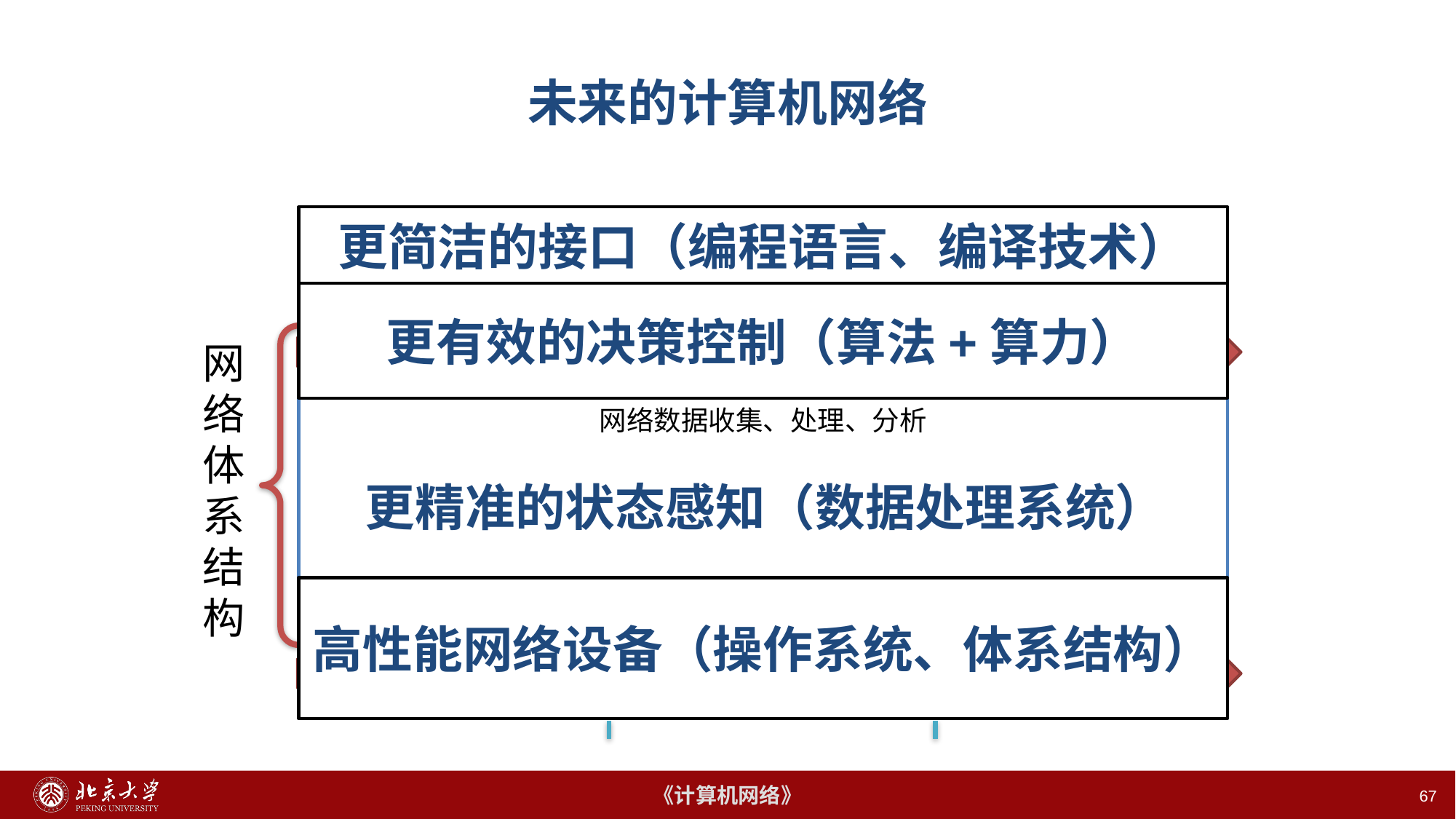

# 未来的计算机网络
现状
未来
历史
更简洁的接口（编程语言、编译技术）
网络控制平面（决策）
更有效的决策控制（算法+算力）

单点流量控制
软件定义网络
智能化协同管理
网络
体系
结构
网络数据收集、处理、分析
更精准的状态感知（数据处理系统）
单点算法
全网、全流量、全天候

拥塞发现
延迟探测
…
异常诊断
理论
系统
算法
应用
高性能网络设备（操作系统、体系结构）
网络数据平面（传输）

黑盒网络设备
智能化网络设备
可编程网络设备
67